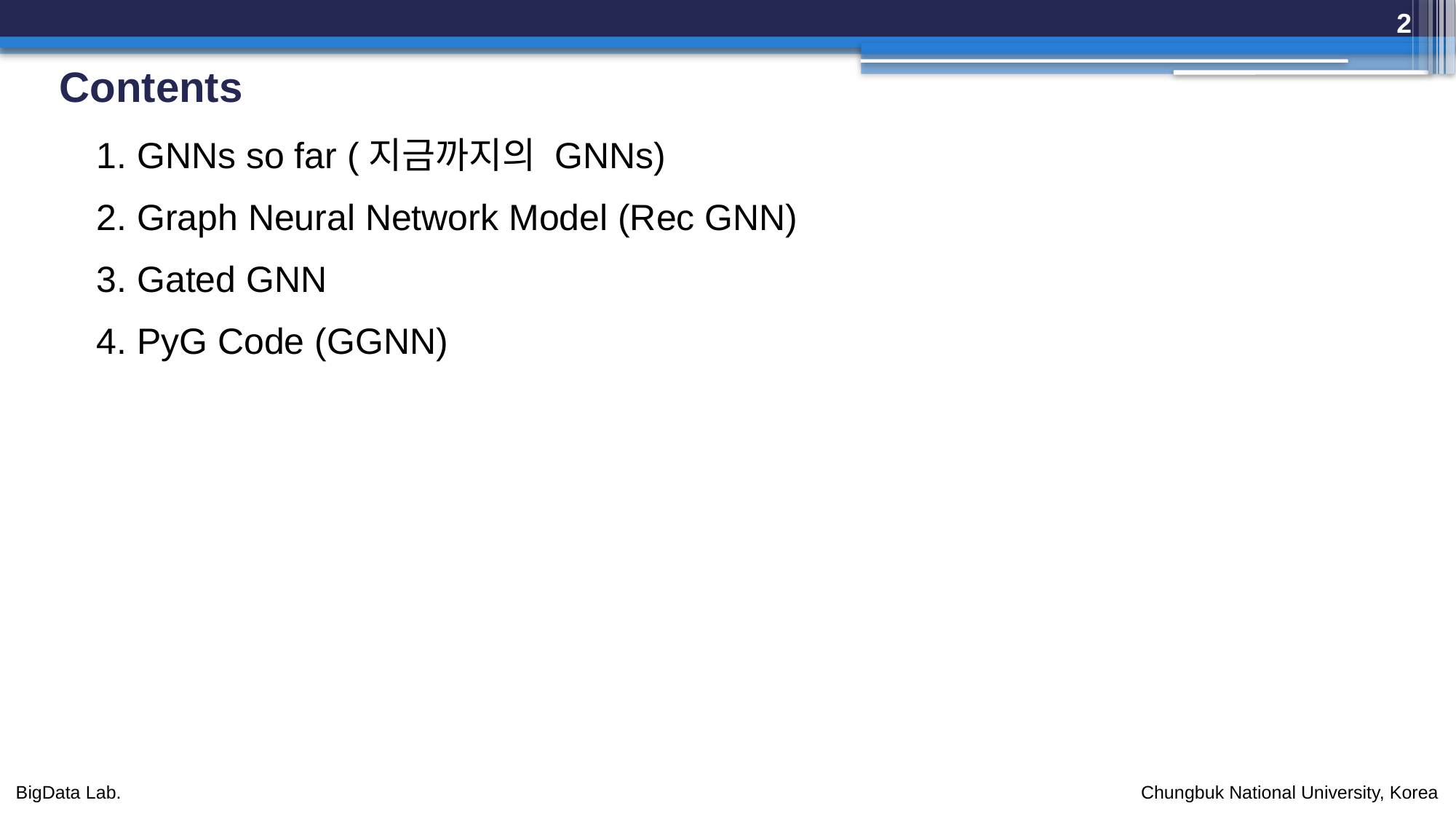

2
# Contents
1. GNNs so far (지금까지의 GNNs)
2. Graph Neural Network Model (Rec GNN)
3. Gated GNN
4. PyG Code (GGNN)